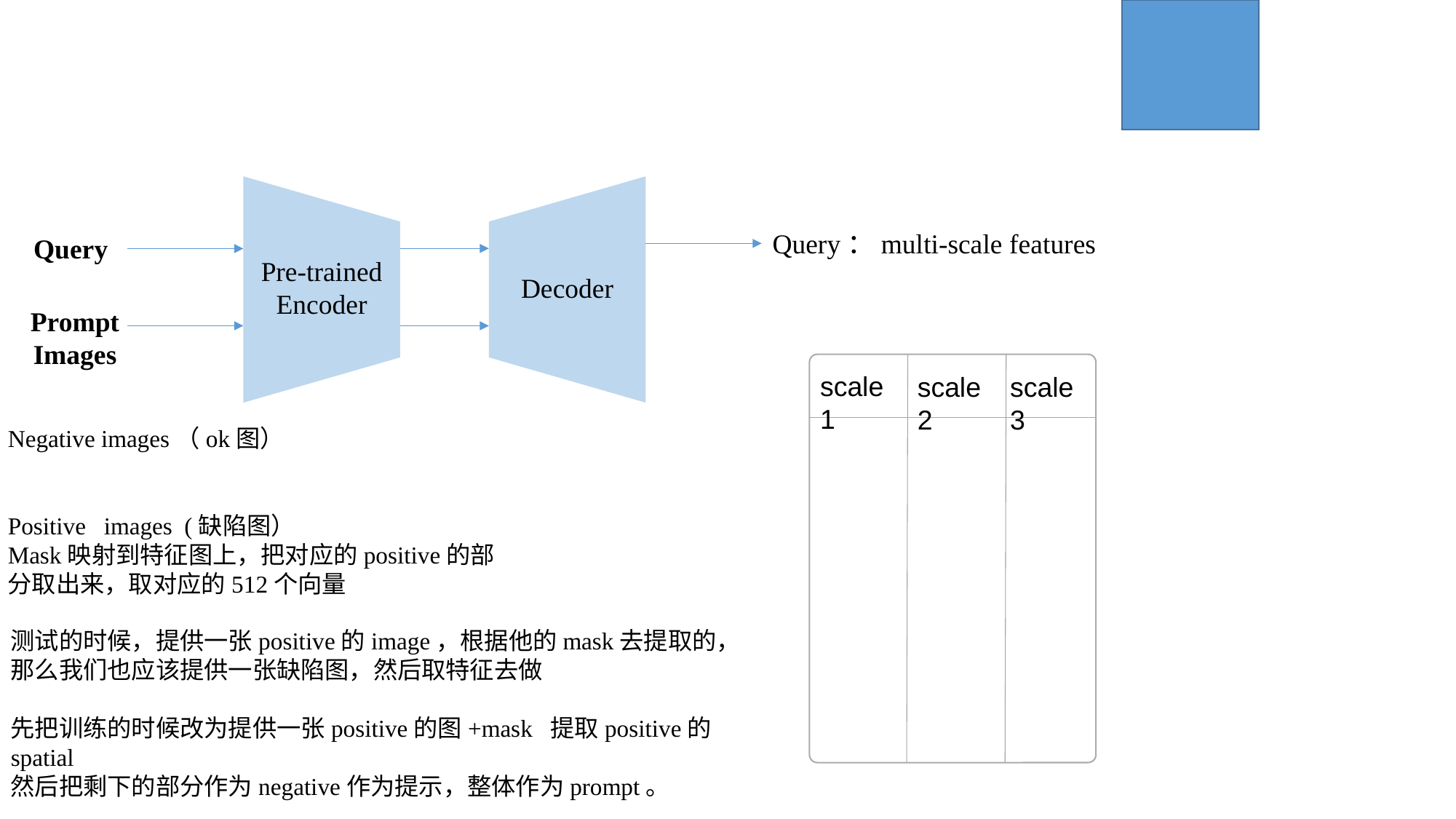

Pre-trained Encoder

Decoder
Query：multi-scale features
Query
Prompt
Images

scale1
scale2
scale3
Negative images（ok图）

Positive   images  (缺陷图）
Mask映射到特征图上，把对应的positive的部分取出来，取对应的512个向量
测试的时候，提供一张positive的image，根据他的mask去提取的，那么我们也应该提供一张缺陷图，然后取特征去做

先把训练的时候改为提供一张positive的图+mask  提取positive的spatial
然后把剩下的部分作为negative作为提示，整体作为prompt。